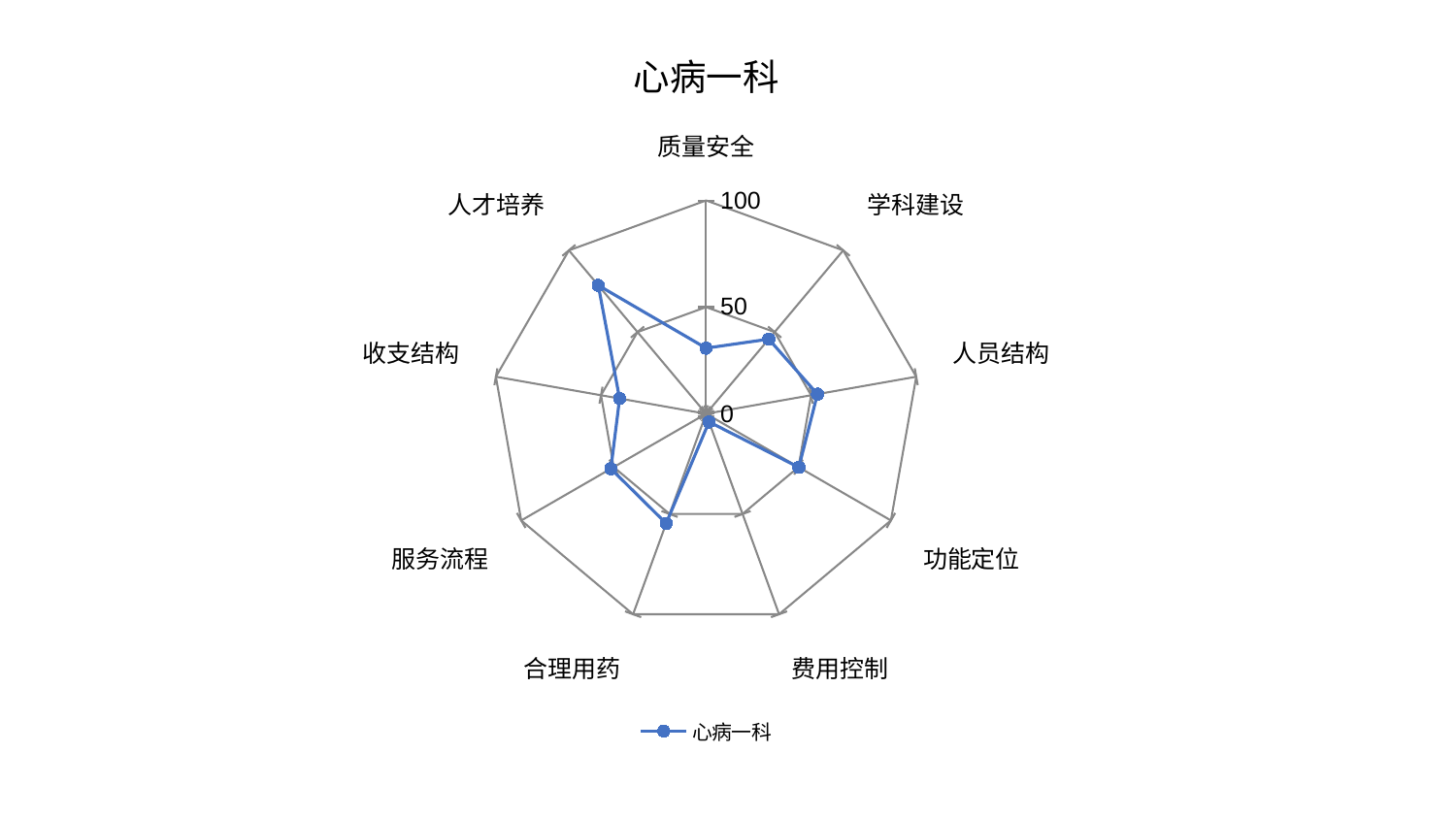

### Chart: 心病一科

| Category | 心病一科 |
|---|---|
| 质量安全 | 30.771162637026578 |
| 学科建设 | 45.698671775362435 |
| 人员结构 | 52.99323156573826 |
| 功能定位 | 50.220240698878776 |
| 费用控制 | 4.061855007064203 |
| 合理用药 | 54.70035437405727 |
| 服务流程 | 51.49481292063044 |
| 收支结构 | 41.14159235488372 |
| 人才培养 | 78.61087831420814 |
126